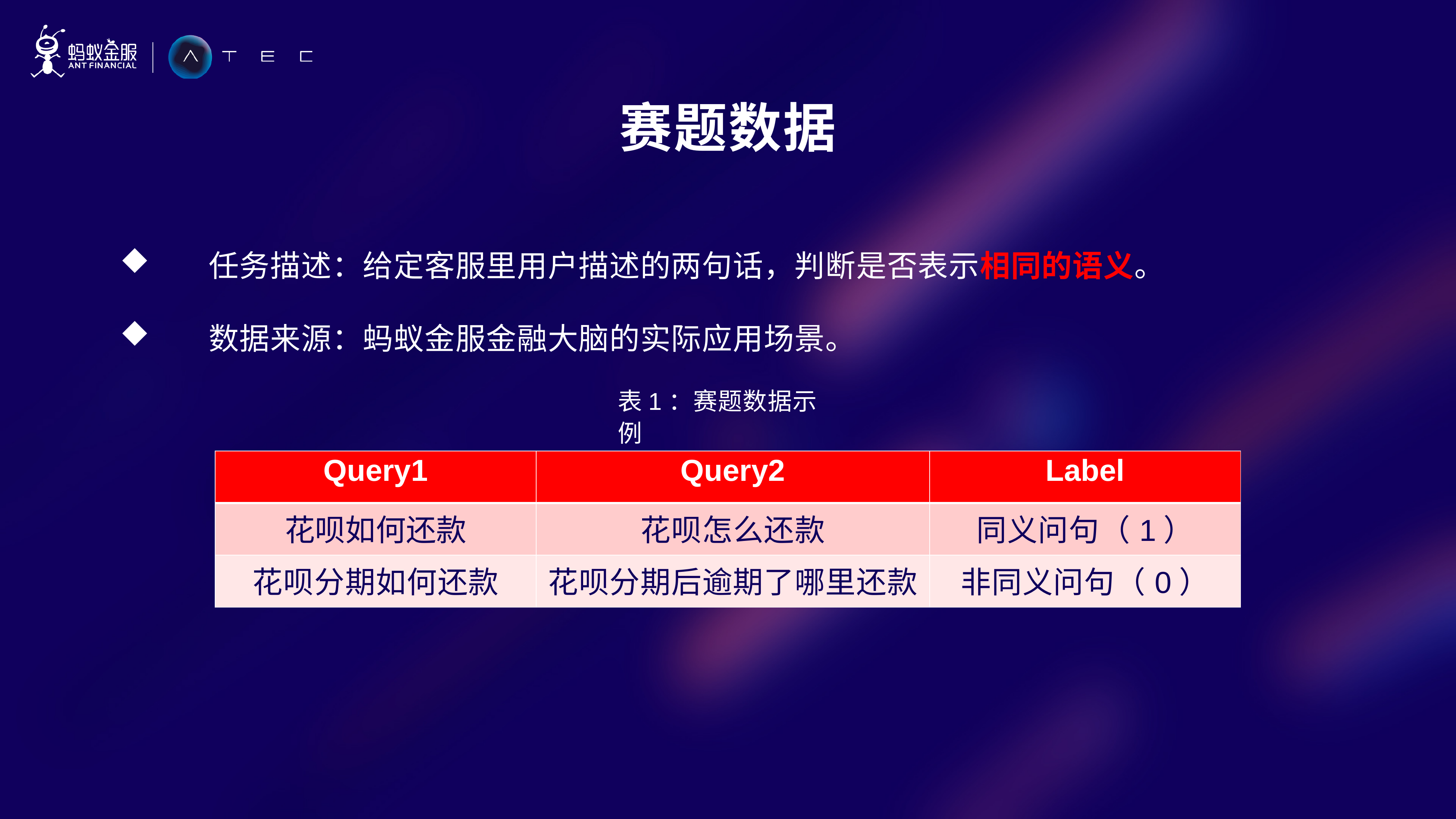

赛题数据
	任务描述：给定客服里用户描述的两句话，判断是否表示相同的语义。
	数据来源：蚂蚁金服金融大脑的实际应用场景。
表1：赛题数据示例
| Query1 | Query2 | Label |
| --- | --- | --- |
| 花呗如何还款 | 花呗怎么还款 | 同义问句（1） |
| 花呗分期如何还款 | 花呗分期后逾期了哪里还款 | 非同义问句（0） |